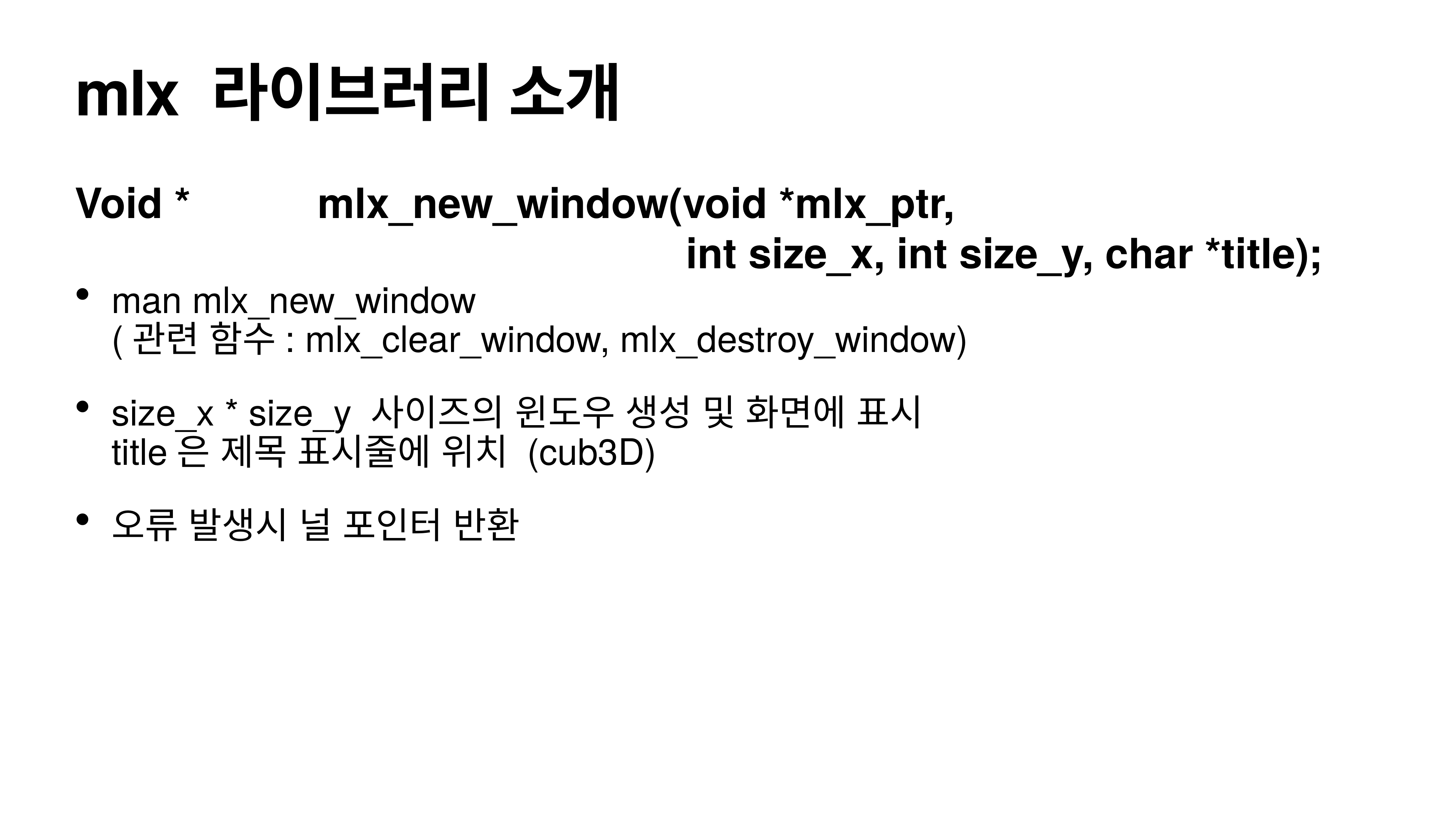

# mlx 라이브러리 소개
Void *           mlx_new_window(void *mlx_ptr,
                                  int size_x, int size_y, char *title);
man mlx_new_window
(관련 함수: mlx_clear_window, mlx_destroy_window)
size_x * size_y 사이즈의 윈도우 생성 및 화면에 표시
title은 제목 표시줄에 위치 (cub3D)
오류 발생시 널 포인터 반환